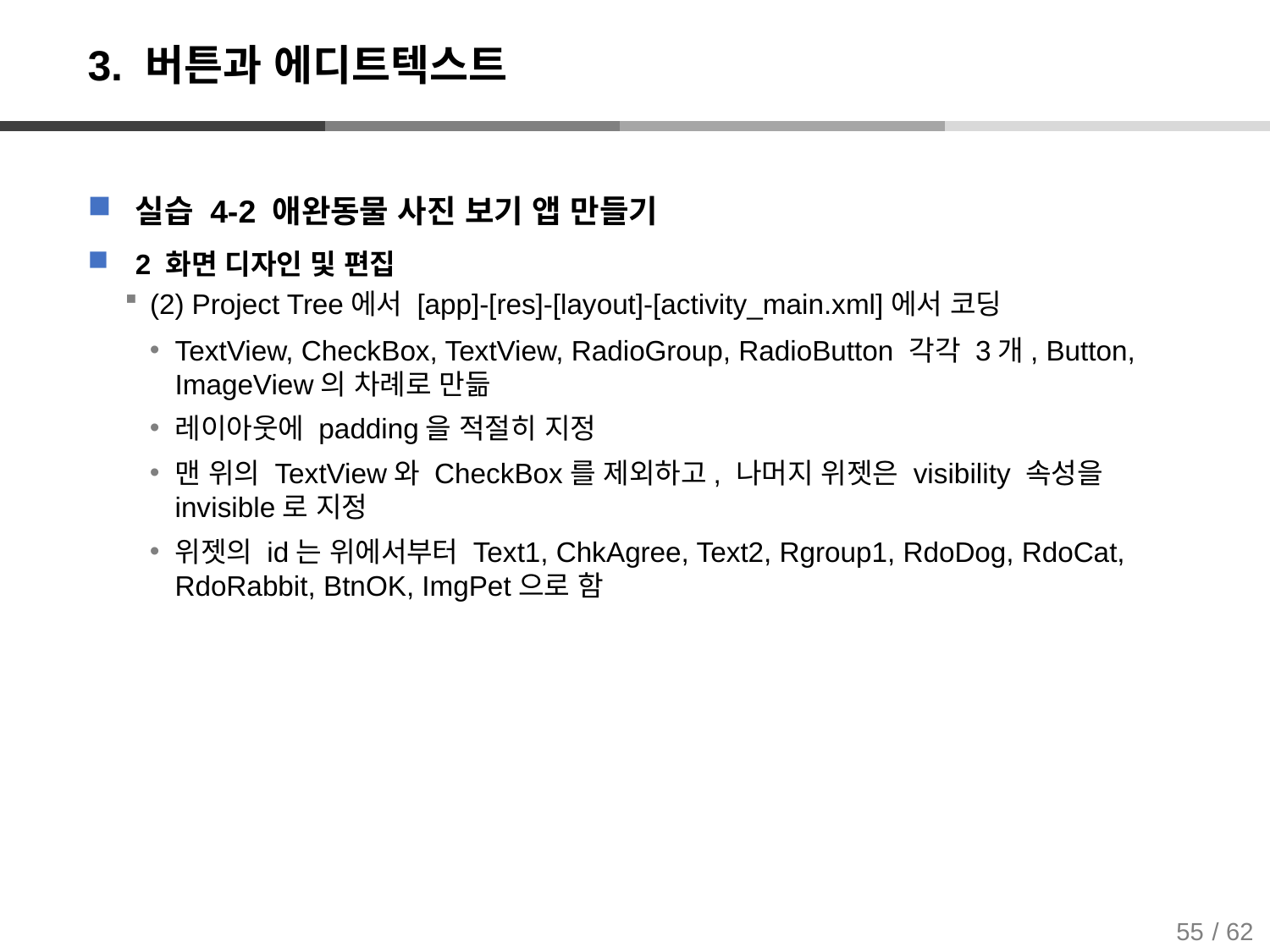

# 3. 버튼과 에디트텍스트
실습 4-2 애완동물 사진 보기 앱 만들기
2 화면 디자인 및 편집
(2) Project Tree에서 [app]-[res]-[layout]-[activity_main.xml]에서 코딩
TextView, CheckBox, TextView, RadioGroup, RadioButton 각각 3개, Button, ImageView의 차례로 만듦
레이아웃에 padding을 적절히 지정
맨 위의 TextView와 CheckBox를 제외하고, 나머지 위젯은 visibility 속성을 invisible로 지정
위젯의 id는 위에서부터 Text1, ChkAgree, Text2, Rgroup1, RdoDog, RdoCat, RdoRabbit, BtnOK, ImgPet으로 함